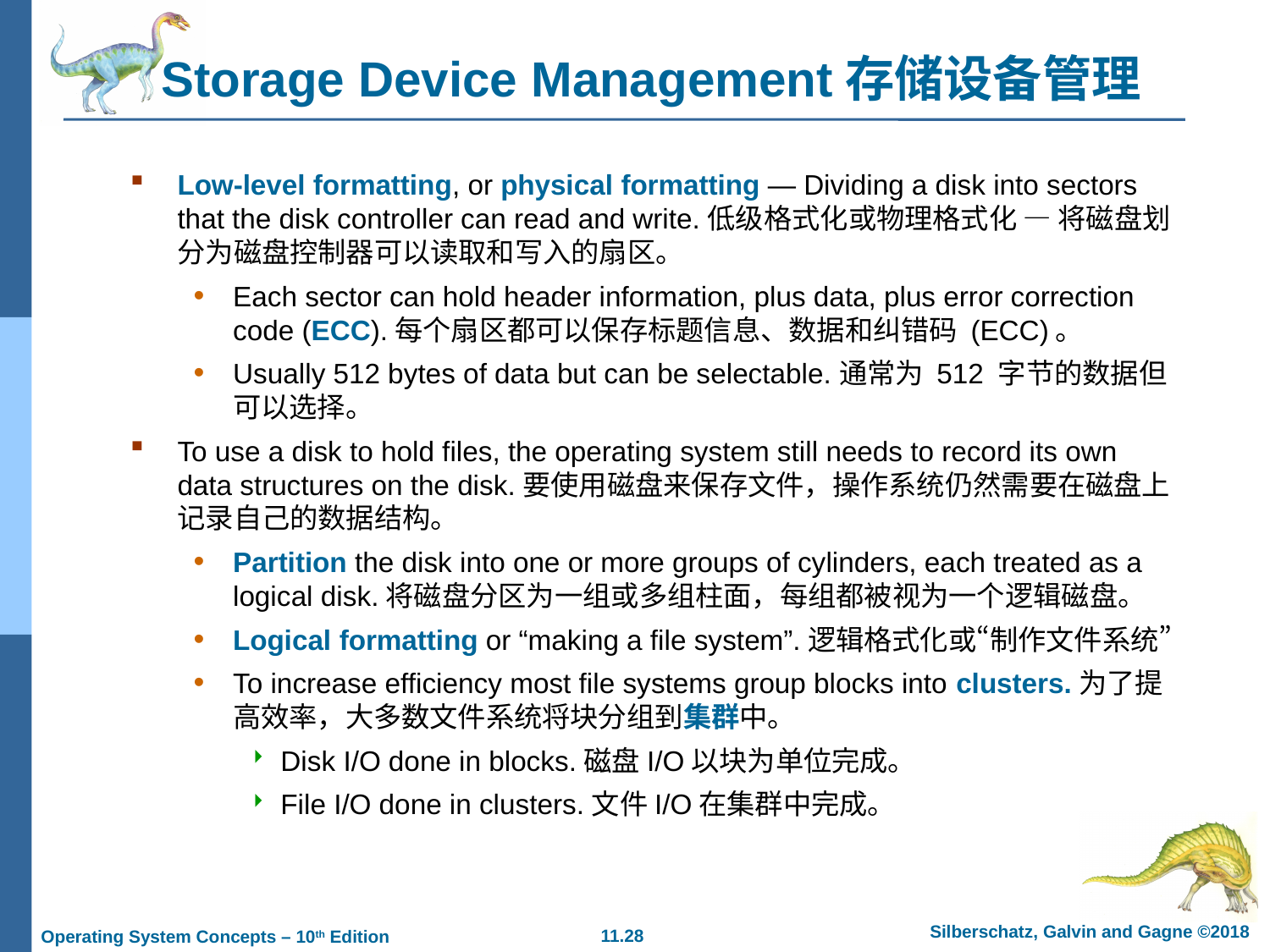

# Storage Device Management存储设备管理
Low-level formatting, or physical formatting — Dividing a disk into sectors that the disk controller can read and write.低级格式化或物理格式化 — 将磁盘划分为磁盘控制器可以读取和写入的扇区。
Each sector can hold header information, plus data, plus error correction code (ECC).每个扇区都可以保存标题信息、数据和纠错码 (ECC)。
Usually 512 bytes of data but can be selectable.通常为 512 字节的数据但可以选择。
To use a disk to hold files, the operating system still needs to record its own data structures on the disk.要使用磁盘来保存文件，操作系统仍然需要在磁盘上记录自己的数据结构。
Partition the disk into one or more groups of cylinders, each treated as a logical disk.将磁盘分区为一组或多组柱面，每组都被视为一个逻辑磁盘。
Logical formatting or “making a file system”.逻辑格式化或“制作文件系统”
To increase efficiency most file systems group blocks into clusters.为了提高效率，大多数文件系统将块分组到集群中。
Disk I/O done in blocks.磁盘I/O以块为单位完成。
File I/O done in clusters.文件I/O在集群中完成。